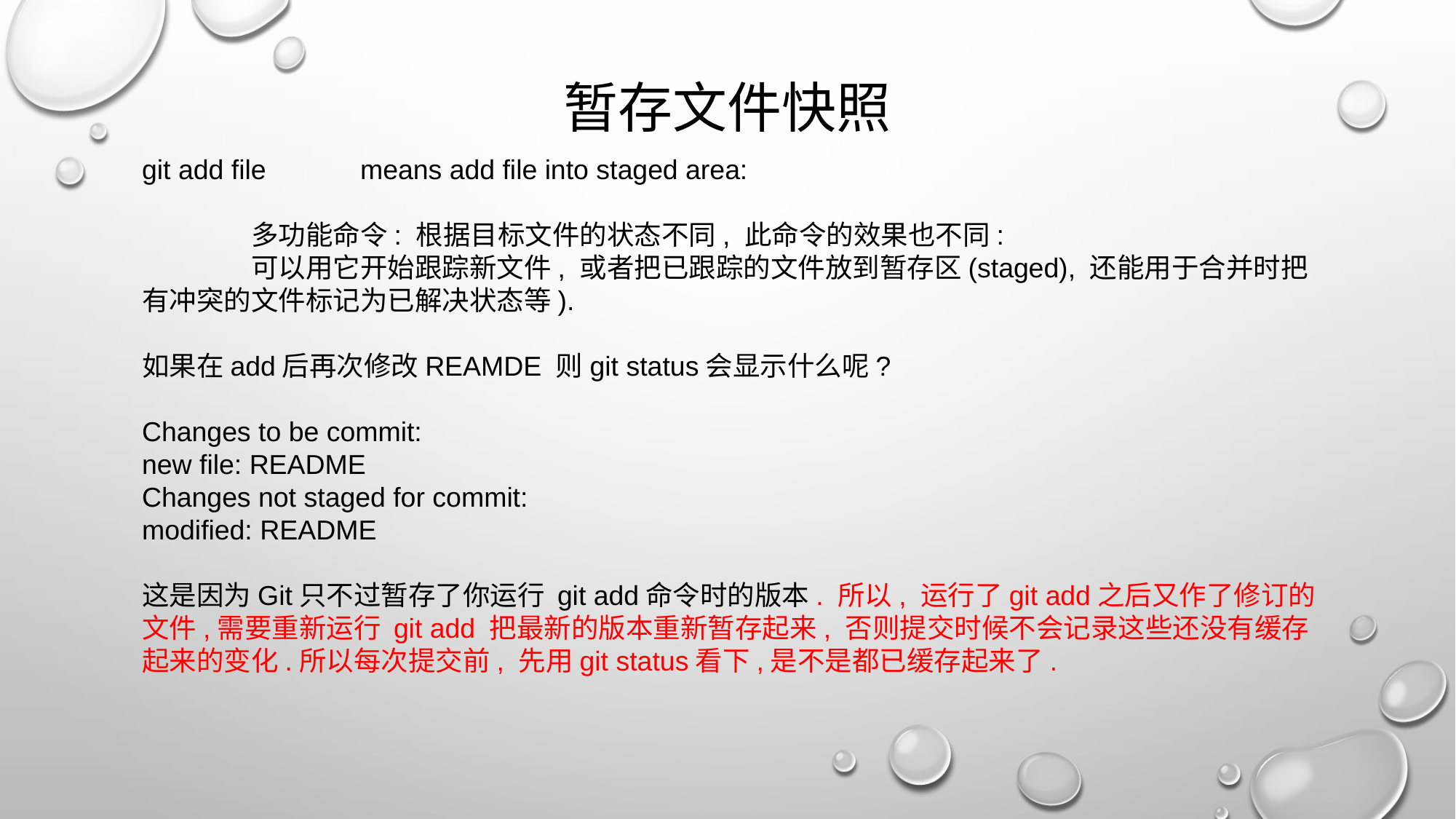

# 暂存文件快照
git add file 	means add file into staged area:

	多功能命令: 根据目标文件的状态不同, 此命令的效果也不同:
	可以用它开始跟踪新文件, 或者把已跟踪的文件放到暂存区(staged), 还能用于合并时把有冲突的文件标记为已解决状态等).

如果在add后再次修改REAMDE 则git status会显示什么呢?

Changes to be commit:
new file: README
Changes not staged for commit:
modified: README

这是因为Git只不过暂存了你运行 git add命令时的版本. 所以, 运行了git add之后又作了修订的文件,需要重新运行 git add 把最新的版本重新暂存起来, 否则提交时候不会记录这些还没有缓存起来的变化.所以每次提交前, 先用git status看下,是不是都已缓存起来了.